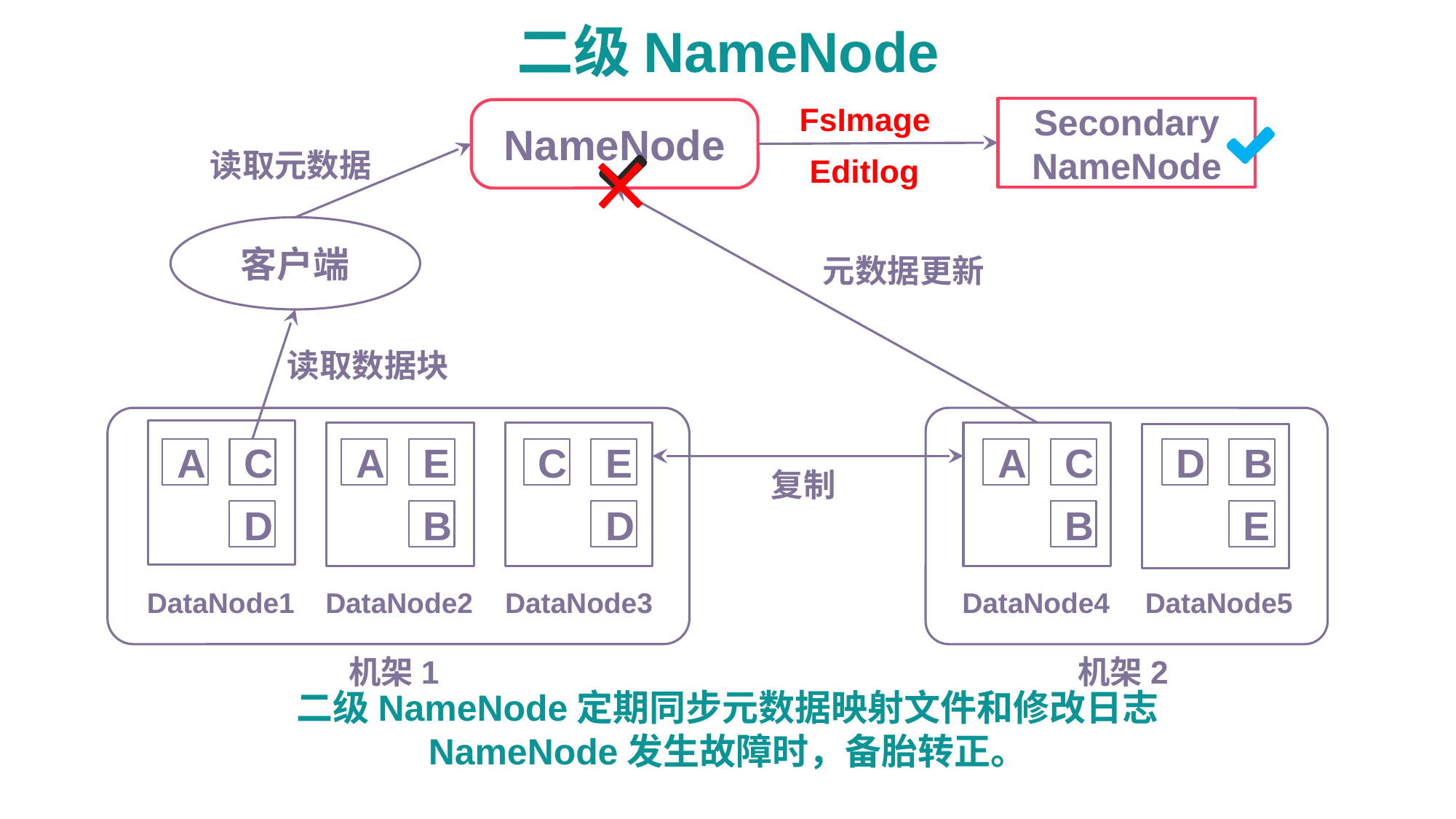

二级NameNode
FsImage
Secondary
NameNode

NameNode

读取元数据
Editlog

客户端
元数据更新
读取数据块

A
C
A
E
C
E
A
C
D
B
复制
D
B
D
B
E
DataNode1
DataNode2
DataNode3
DataNode4
DataNode5
机架1
机架2
二级NameNode定期同步元数据映射文件和修改日志
NameNode发生故障时，备胎转正。